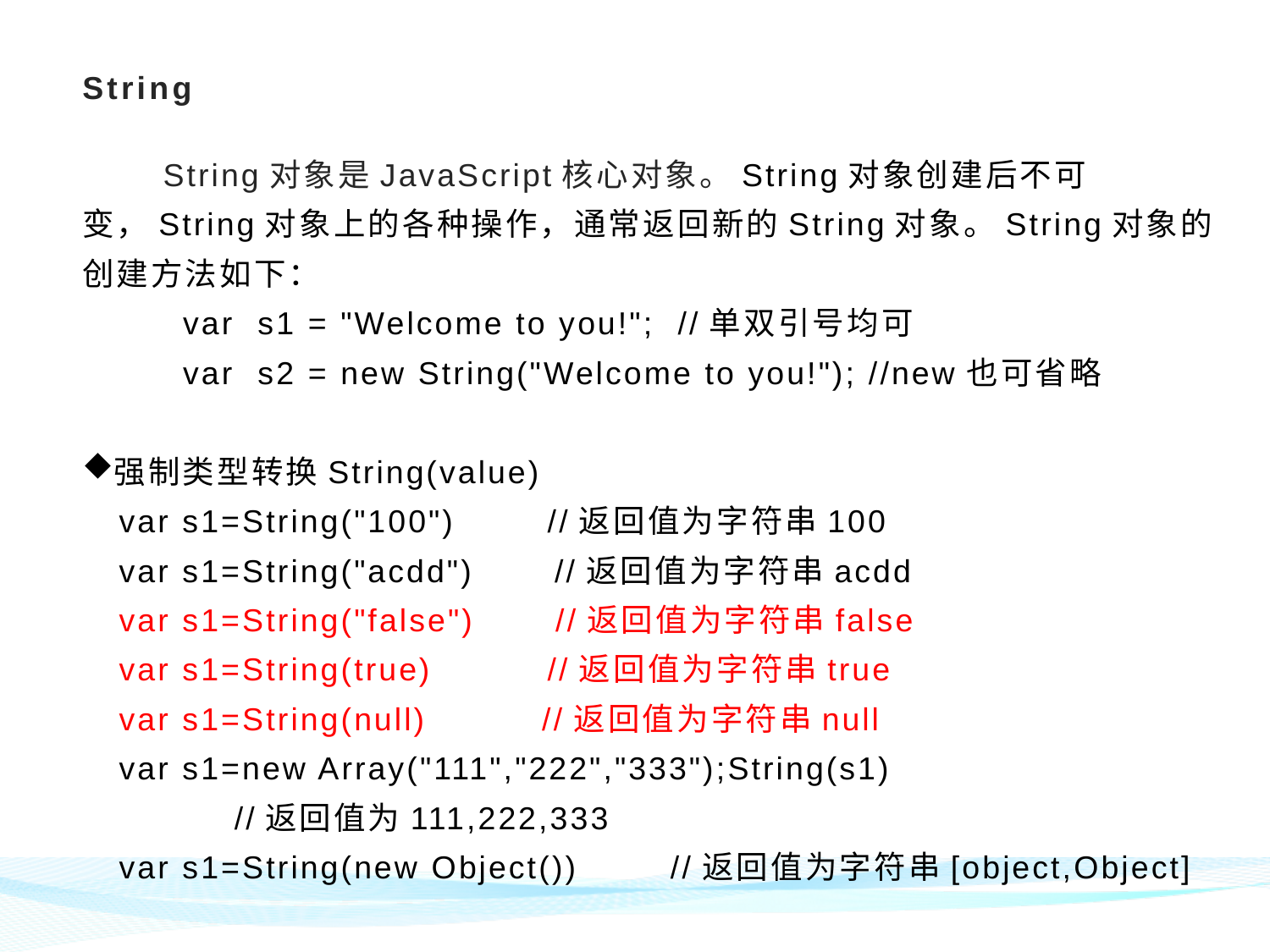

# String
       String对象是JavaScript核心对象。String对象创建后不可变，String对象上的各种操作，通常返回新的String对象。String对象的创建方法如下：
var  s1 = "Welcome to you!";  //单双引号均可
var  s2 = new String("Welcome to you!"); //new也可省略

强制类型转换String(value)
var s1=String("100")        //返回值为字符串100
var s1=String("acdd")       //返回值为字符串acdd
var s1=String("false")       //返回值为字符串false
var s1=String(true)          //返回值为字符串true
var s1=String(null)          //返回值为字符串null
var s1=new Array("111","222","333");String(s1)
          //返回值为111,222,333
var s1=String(new Object())        //返回值为字符串[object,Object]